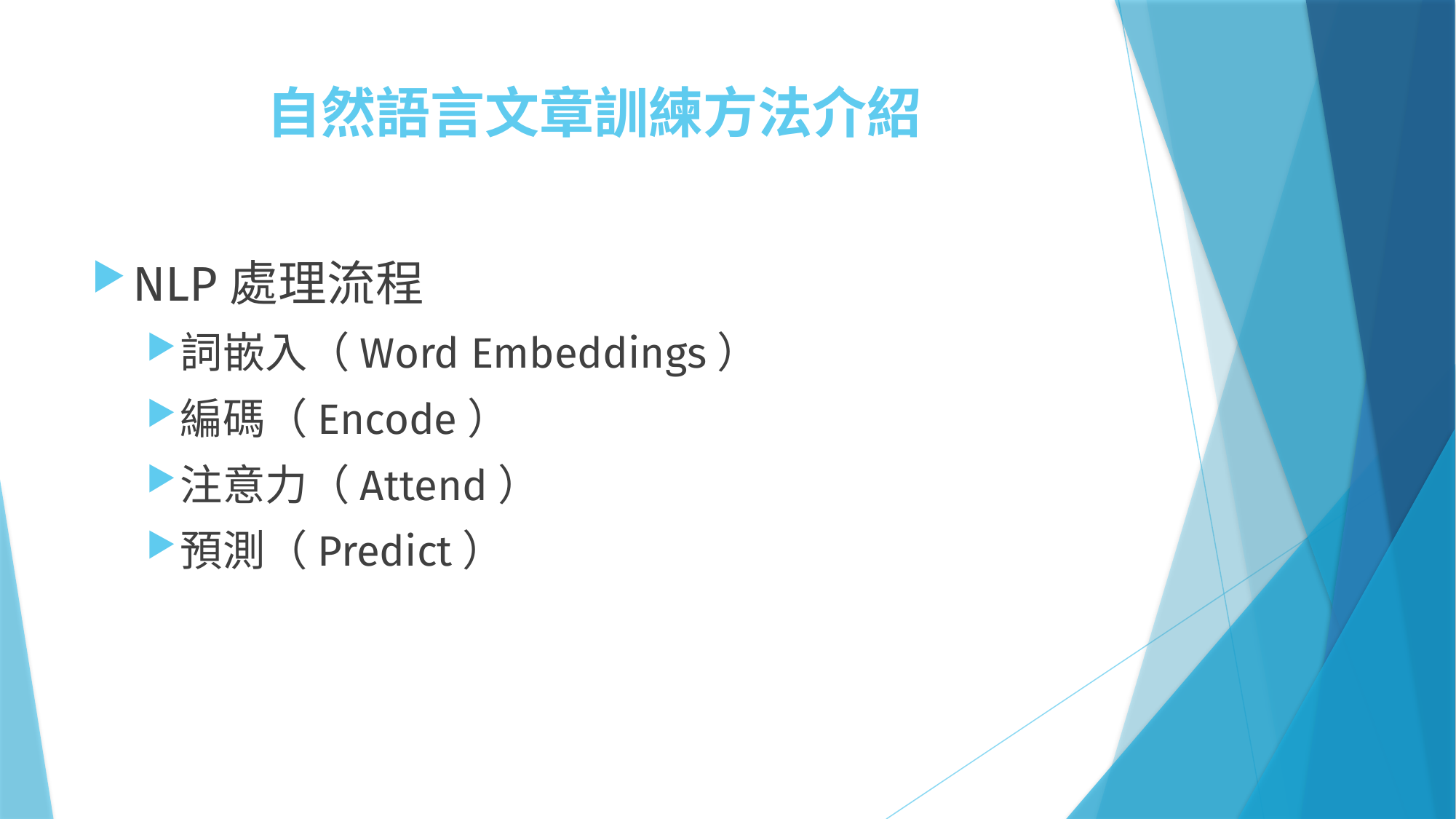

# 自然語言文章訓練方法介紹
NLP處理流程
詞嵌入（Word Embeddings）
編碼（Encode）
注意力（Attend）
預測（Predict）